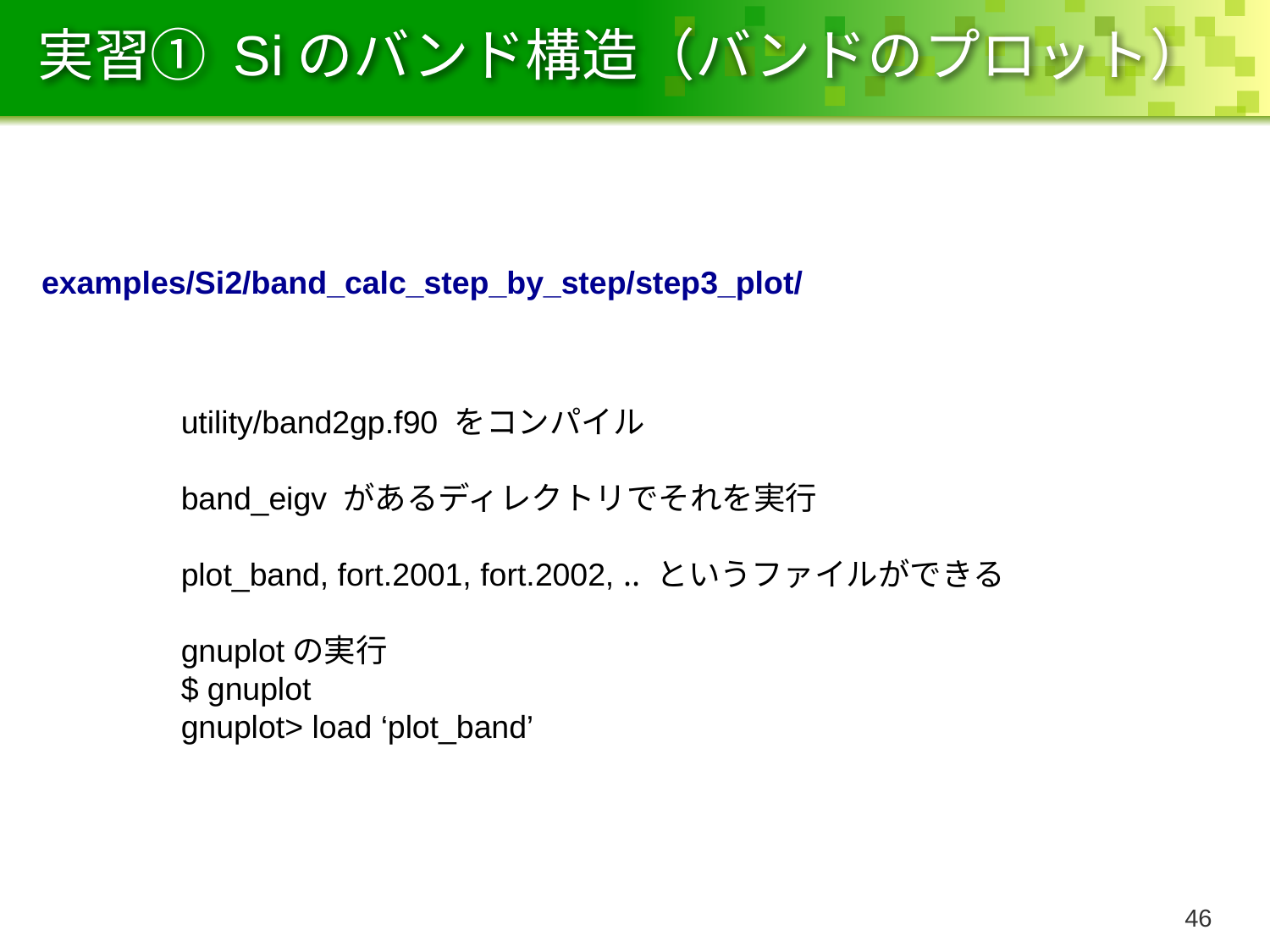

# 実習① Siのバンド構造（バンドのプロット）
examples/Si2/band_calc_step_by_step/step3_plot/
utility/band2gp.f90 をコンパイル

band_eigv があるディレクトリでそれを実行

plot_band, fort.2001, fort.2002, ‥ というファイルができる

gnuplotの実行
$ gnuplot
gnuplot> load ‘plot_band’
46